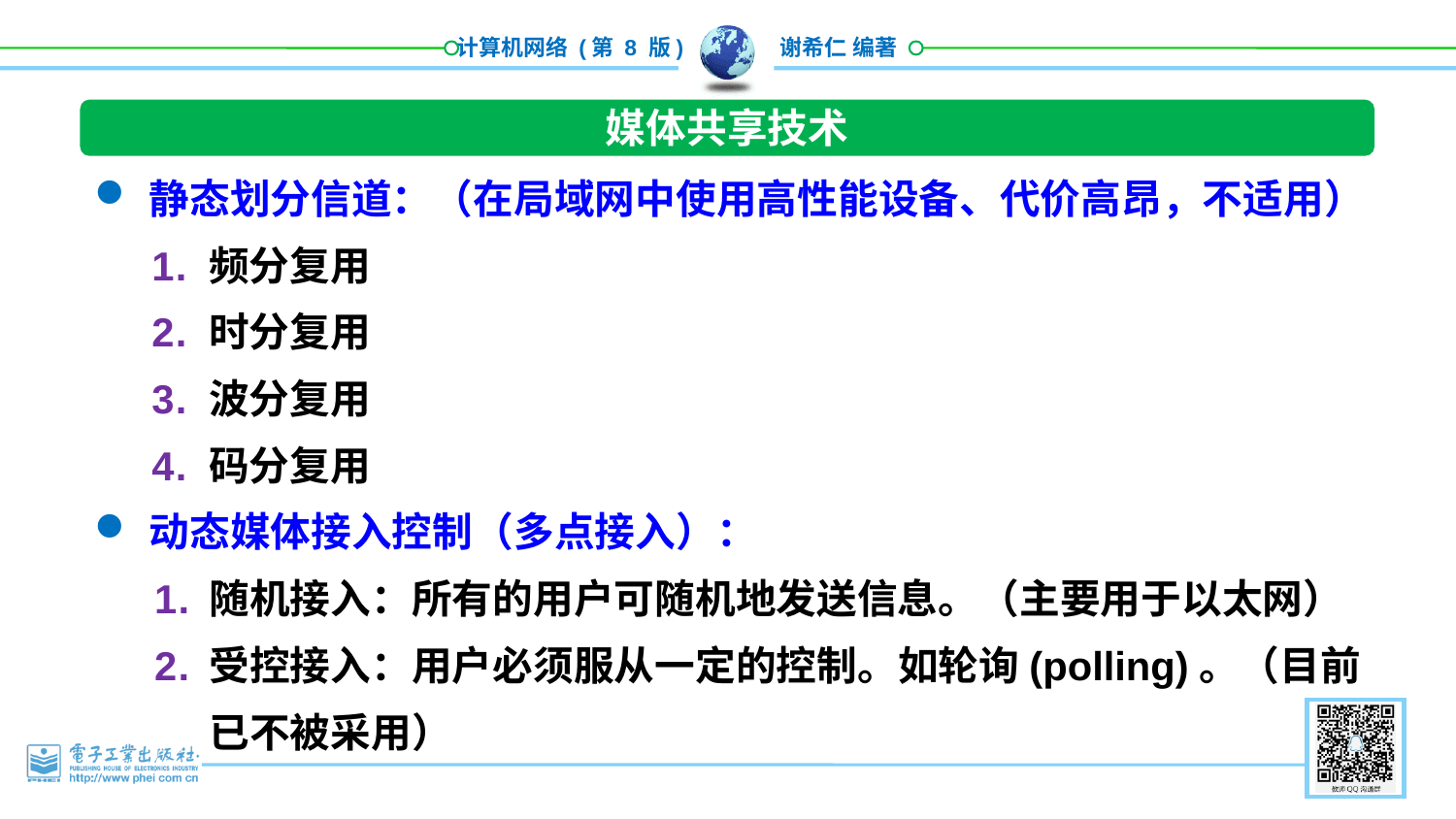

媒体共享技术

静态划分信道：（在局域网中使用高性能设备、代价高昂，不适用）
频分复用
时分复用
波分复用
码分复用
动态媒体接入控制（多点接入）：
随机接入：所有的用户可随机地发送信息。（主要用于以太网）
受控接入：用户必须服从一定的控制。如轮询(polling)。（目前已不被采用）